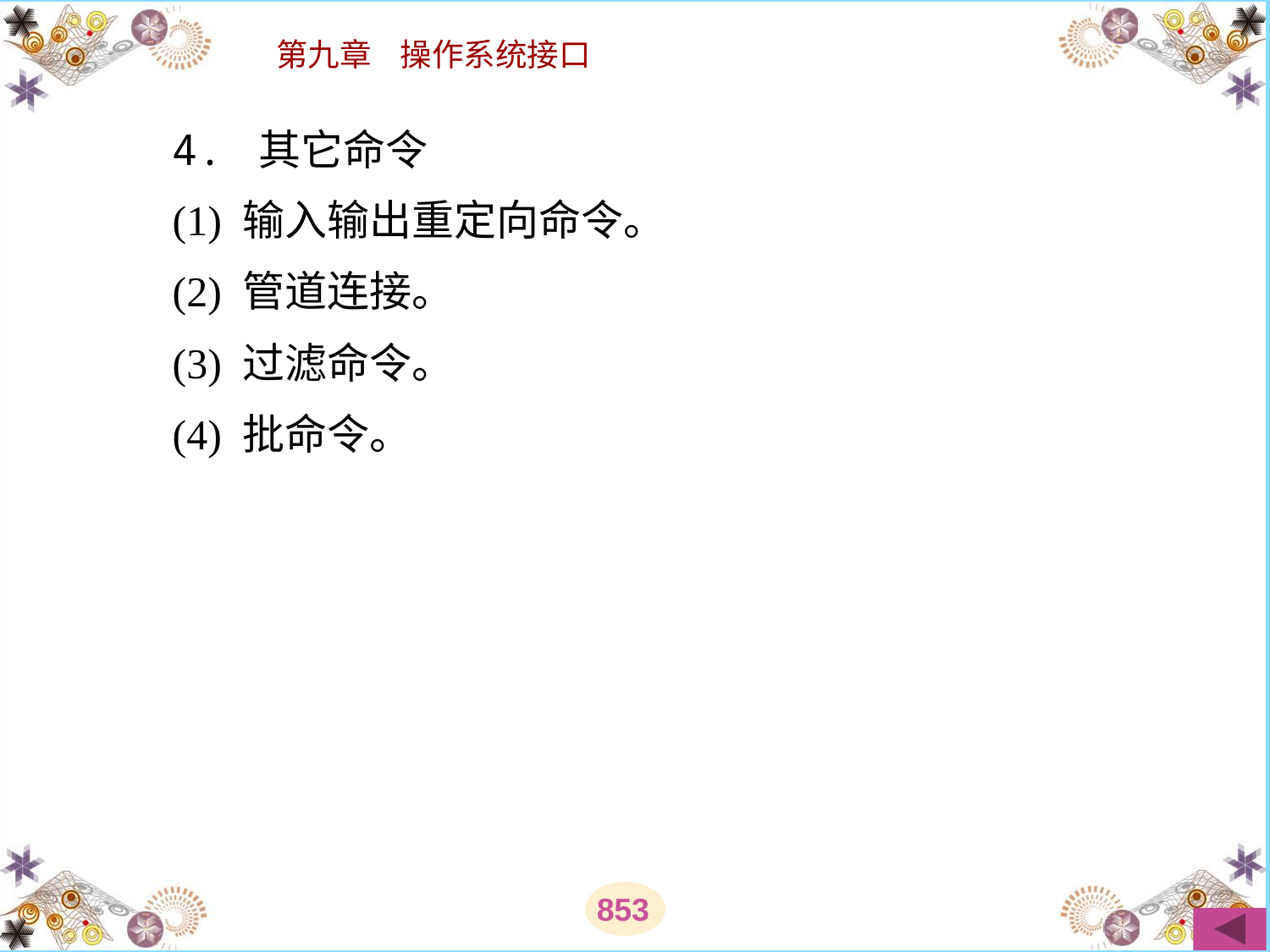

# 4. 其它命令 　　(1) 输入输出重定向命令。 　　(2) 管道连接。 　　(3) 过滤命令。 　　(4) 批命令。